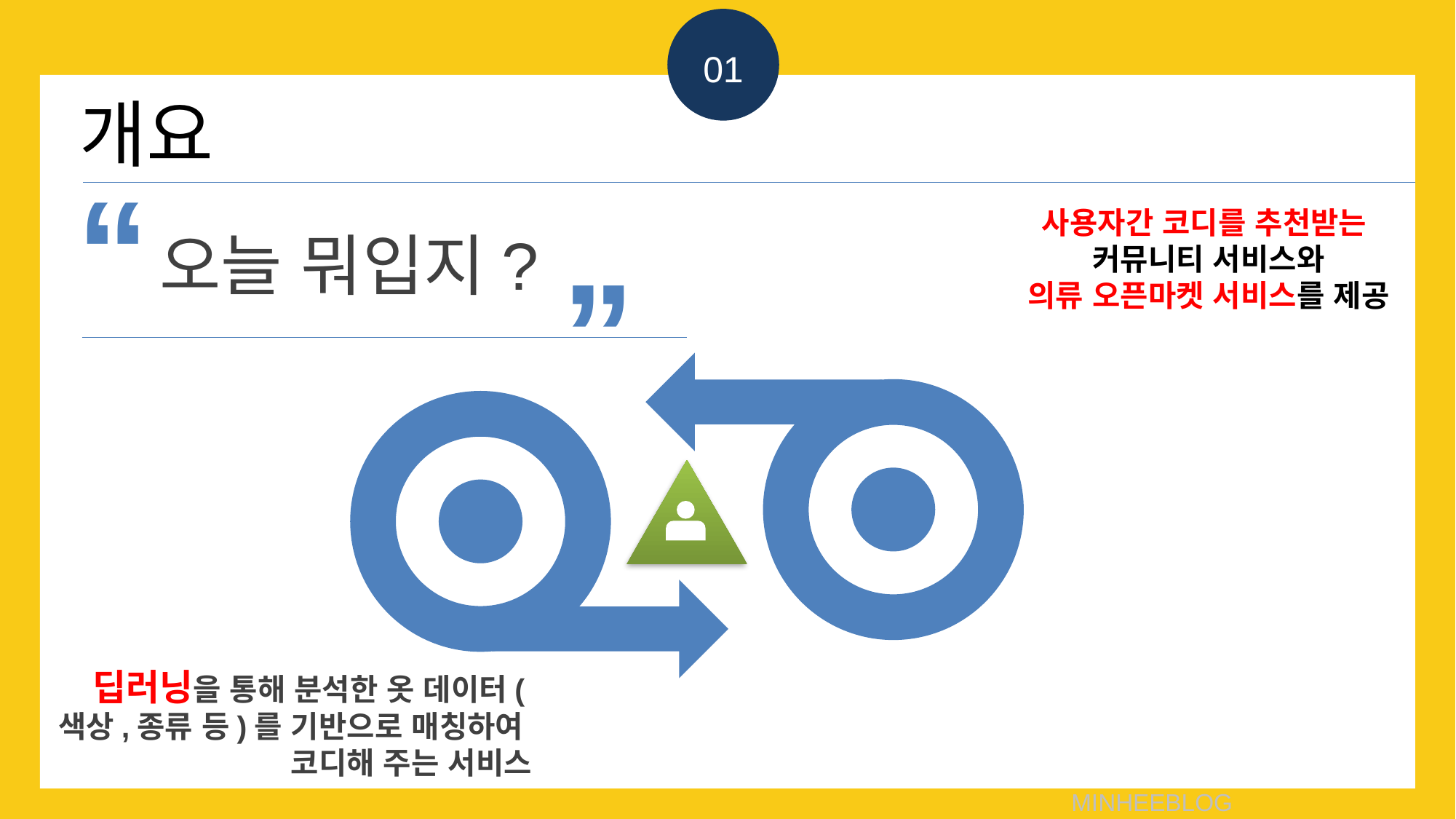

01

개요
“
“
사용자간 코디를 추천받는
커뮤니티 서비스와
의류 오픈마켓 서비스를 제공
오늘 뭐입지?

딥러닝을 통해 분석한 옷 데이터(색상,종류 등)를 기반으로 매칭하여
코디해 주는 서비스
MINHEEBLOG